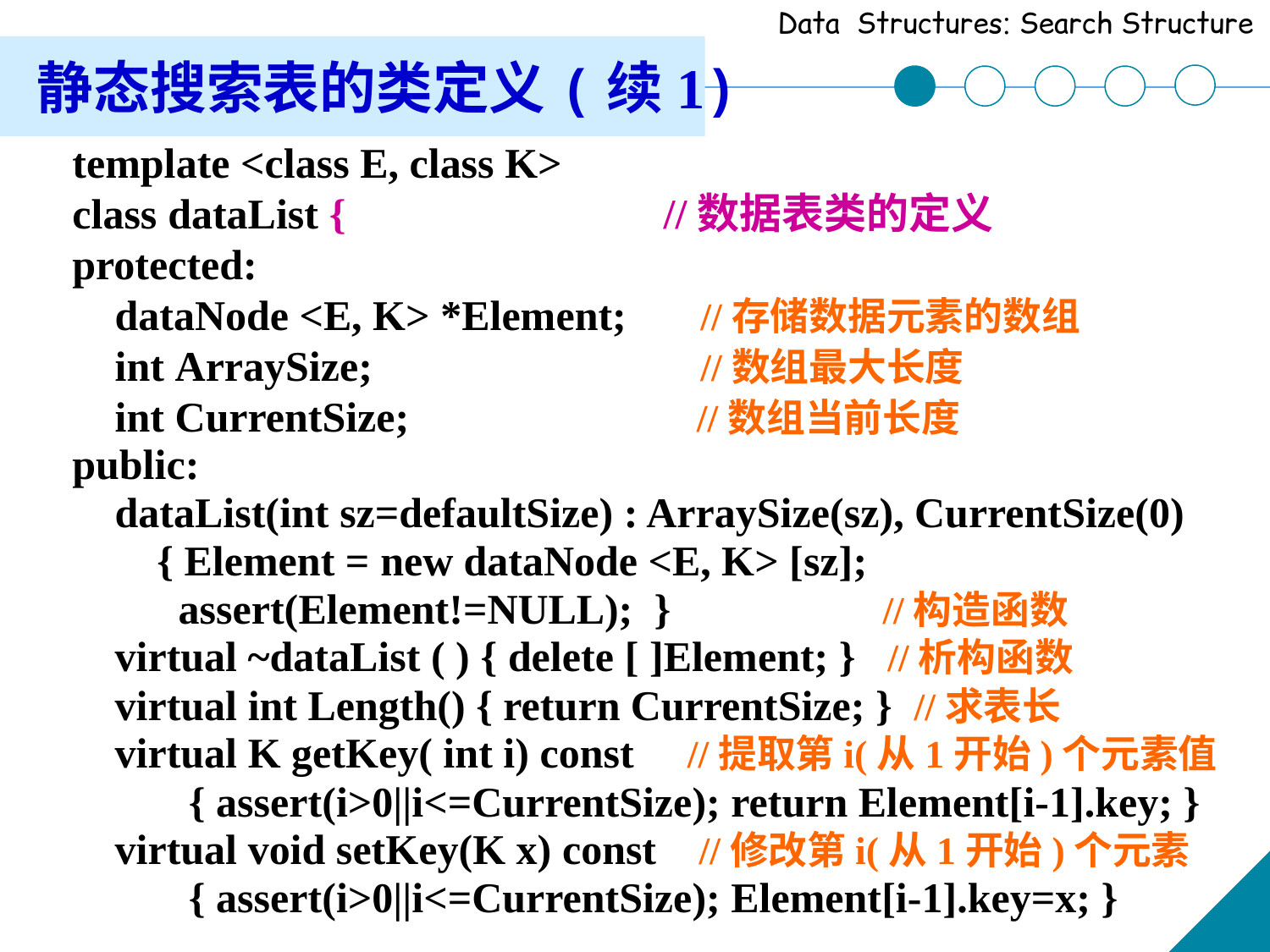

静态搜索表的类定义(续1)

template <class E, class K>
class dataList {                              //数据表类的定义
protected:
    dataNode <E, K> *Element;       //存储数据元素的数组
    int ArraySize;                               //数组最大长度
    int CurrentSize;	                       //数组当前长度
public:
    dataList(int sz=defaultSize) : ArraySize(sz), CurrentSize(0)
        { Element = new dataNode <E, K> [sz];
          assert(Element!=NULL);  }                    //构造函数
    virtual ~dataList ( ) { delete [ ]Element; }   //析构函数
    virtual int Length() { return CurrentSize; }  //求表长
    virtual K getKey( int i) const     //提取第i(从1开始)个元素值
           { assert(i>0||i<=CurrentSize); return Element[i-1].key; }
    virtual void setKey(K x) const    //修改第i(从1开始)个元素
           { assert(i>0||i<=CurrentSize); Element[i-1].key=x; }